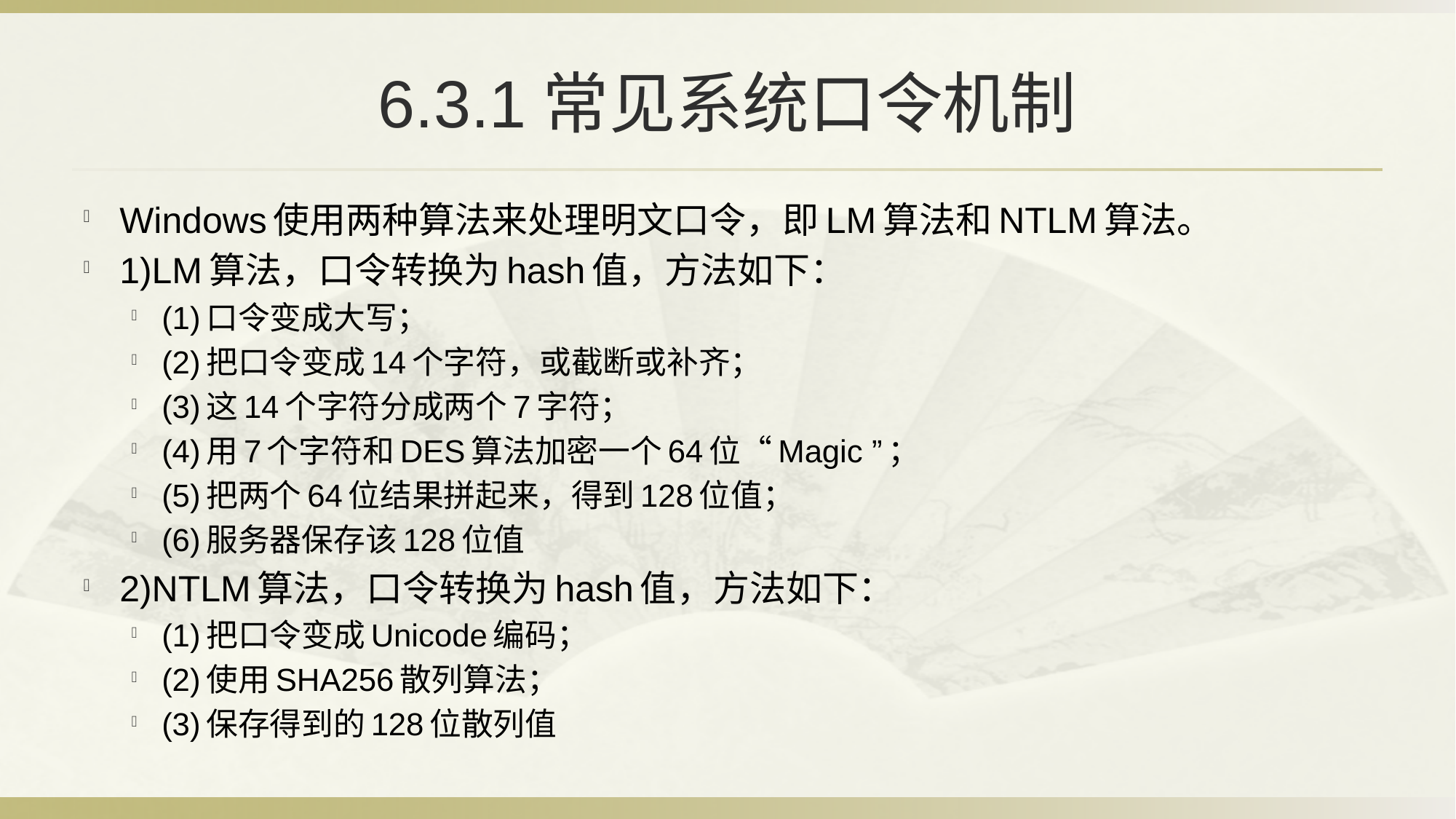

# 6.3.1常见系统口令机制
Windows使用两种算法来处理明文口令，即LM算法和NTLM算法。
1)LM算法，口令转换为hash值，方法如下：
(1)口令变成大写；
(2)把口令变成14个字符，或截断或补齐；
(3)这14个字符分成两个7字符；
(4)用7个字符和DES算法加密一个64位“Magic ”；
(5)把两个64位结果拼起来，得到128位值；
(6)服务器保存该128位值
2)NTLM算法，口令转换为hash值，方法如下：
(1)把口令变成Unicode编码；
(2)使用SHA256散列算法；
(3)保存得到的128位散列值